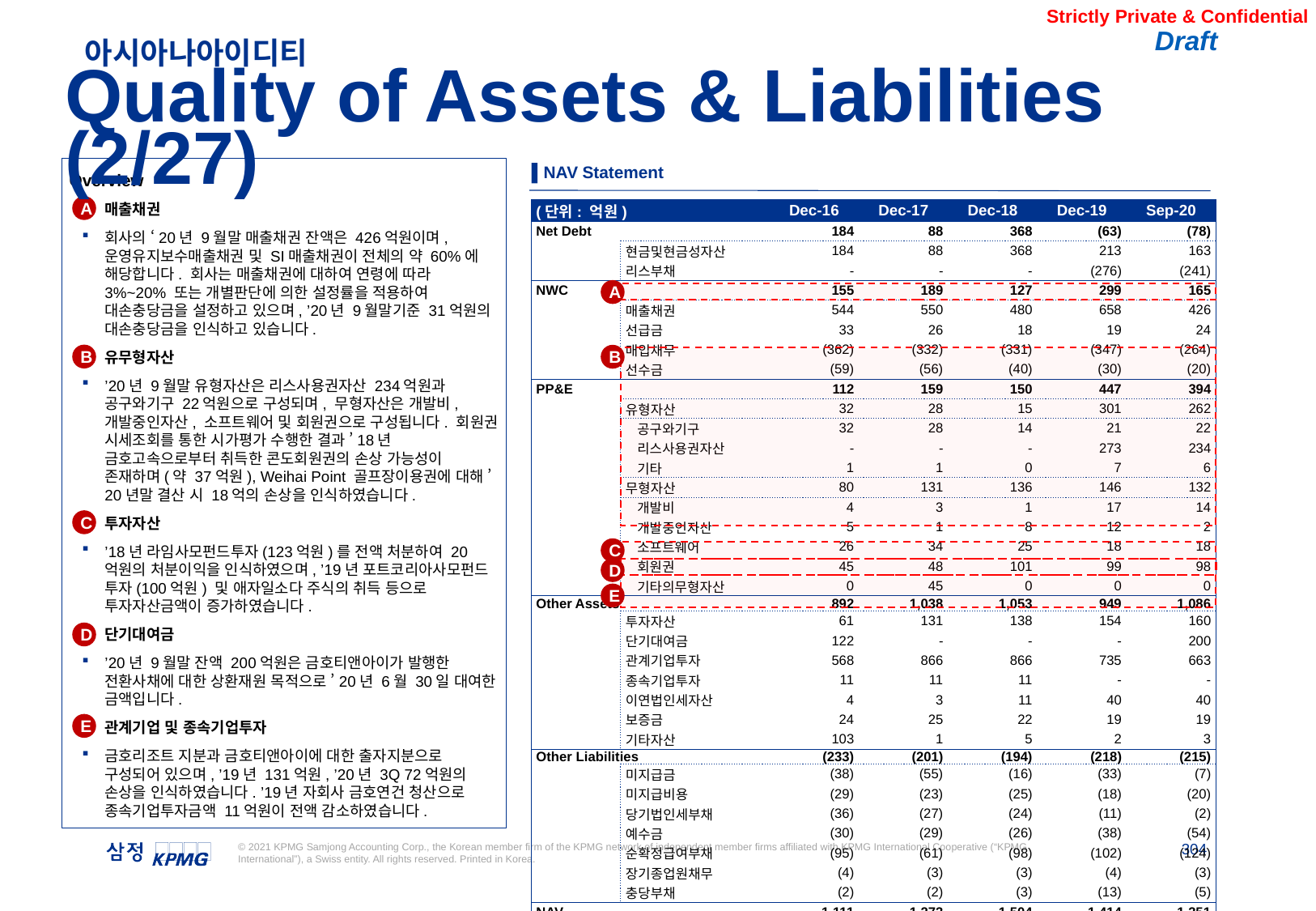

아시아나아이디티
Quality of Assets & Liabilities (2/27)
▌NAV Statement
Overview
매출채권
회사의 ‘20년 9월말 매출채권 잔액은 426억원이며, 운영유지보수매출채권 및 SI매출채권이 전체의 약 60%에 해당합니다. 회사는 매출채권에 대하여 연령에 따라 3%~20% 또는 개별판단에 의한 설정률을 적용하여 대손충당금을 설정하고 있으며, ’20년 9월말기준 31억원의 대손충당금을 인식하고 있습니다.
유무형자산
’20년 9월말 유형자산은 리스사용권자산 234억원과 공구와기구 22억원으로 구성되며, 무형자산은 개발비, 개발중인자산, 소프트웨어 및 회원권으로 구성됩니다. 회원권 시세조회를 통한 시가평가 수행한 결과 ’18년 금호고속으로부터 취득한 콘도회원권의 손상 가능성이 존재하며(약 37억원), Weihai Point 골프장이용권에 대해 ’20년말 결산 시 18억의 손상을 인식하였습니다.
투자자산
’18년 라임사모펀드투자(123억원)를 전액 처분하여 20억원의 처분이익을 인식하였으며, ’19년 포트코리아사모펀드 투자(100억원) 및 애자일소다 주식의 취득 등으로 투자자산금액이 증가하였습니다.
단기대여금
’20년 9월말 잔액 200억원은 금호티앤아이가 발행한 전환사채에 대한 상환재원 목적으로 ’20년 6월 30일 대여한 금액입니다.
관계기업 및 종속기업투자
금호리조트 지분과 금호티앤아이에 대한 출자지분으로 구성되어 있으며, ’19년 131억원, ’20년 3Q 72억원의 손상을 인식하였습니다. ’19년 자회사 금호연건 청산으로 종속기업투자금액 11억원이 전액 감소하였습니다.

A
| (단위: 억원) |  | Dec-16 | Dec-17 | Dec-18 | Dec-19 | Sep-20 |
| --- | --- | --- | --- | --- | --- | --- |
| Net Debt |  | 184 | 88 | 368 | (63) | (78) |
|  | 현금및현금성자산 | 184 | 88 | 368 | 213 | 163 |
|  | 리스부채 | - | - | - | (276) | (241) |
| NWC |  | 155 | 189 | 127 | 299 | 165 |
|  | 매출채권 | 544 | 550 | 480 | 658 | 426 |
|  | 선급금 | 33 | 26 | 18 | 19 | 24 |
|  | 매입채무 | (362) | (332) | (331) | (347) | (264) |
|  | 선수금 | (59) | (56) | (40) | (30) | (20) |
| PP&E |  | 112 | 159 | 150 | 447 | 394 |
|  | 유형자산 | 32 | 28 | 15 | 301 | 262 |
|  | 공구와기구 | 32 | 28 | 14 | 21 | 22 |
|  | 리스사용권자산 | - | - | - | 273 | 234 |
|  | 기타 | 1 | 1 | 0 | 7 | 6 |
|  | 무형자산 | 80 | 131 | 136 | 146 | 132 |
|  | 개발비 | 4 | 3 | 1 | 17 | 14 |
|  | 개발중인자산 | 5 | 1 | 8 | 12 | 2 |
|  | 소프트웨어 | 26 | 34 | 25 | 18 | 18 |
|  | 회원권 | 45 | 48 | 101 | 99 | 98 |
|  | 기타의무형자산 | 0 | 45 | 0 | 0 | 0 |
| Other Assets |  | 892 | 1,038 | 1,053 | 949 | 1,086 |
|  | 투자자산 | 61 | 131 | 138 | 154 | 160 |
|  | 단기대여금 | 122 | - | - | - | 200 |
|  | 관계기업투자 | 568 | 866 | 866 | 735 | 663 |
|  | 종속기업투자 | 11 | 11 | 11 | - | - |
|  | 이연법인세자산 | 4 | 3 | 11 | 40 | 40 |
|  | 보증금 | 24 | 25 | 22 | 19 | 19 |
|  | 기타자산 | 103 | 1 | 5 | 2 | 3 |
| Other Liabilities |  | (233) | (201) | (194) | (218) | (215) |
|  | 미지급금 | (38) | (55) | (16) | (33) | (7) |
|  | 미지급비용 | (29) | (23) | (25) | (18) | (20) |
|  | 당기법인세부채 | (36) | (27) | (24) | (11) | (2) |
|  | 예수금 | (30) | (29) | (26) | (38) | (54) |
|  | 순확정급여부채 | (95) | (61) | (98) | (102) | (124) |
|  | 장기종업원채무 | (4) | (3) | (3) | (4) | (3) |
|  | 충당부채 | (2) | (2) | (3) | (13) | (5) |
| NAV |  | 1,111 | 1,273 | 1,504 | 1,414 | 1,351 |
| 부채비율(%) |  | 59% | 46% | 38% | 62% | 55% |
A

B
B

C
C

D

E
D
E